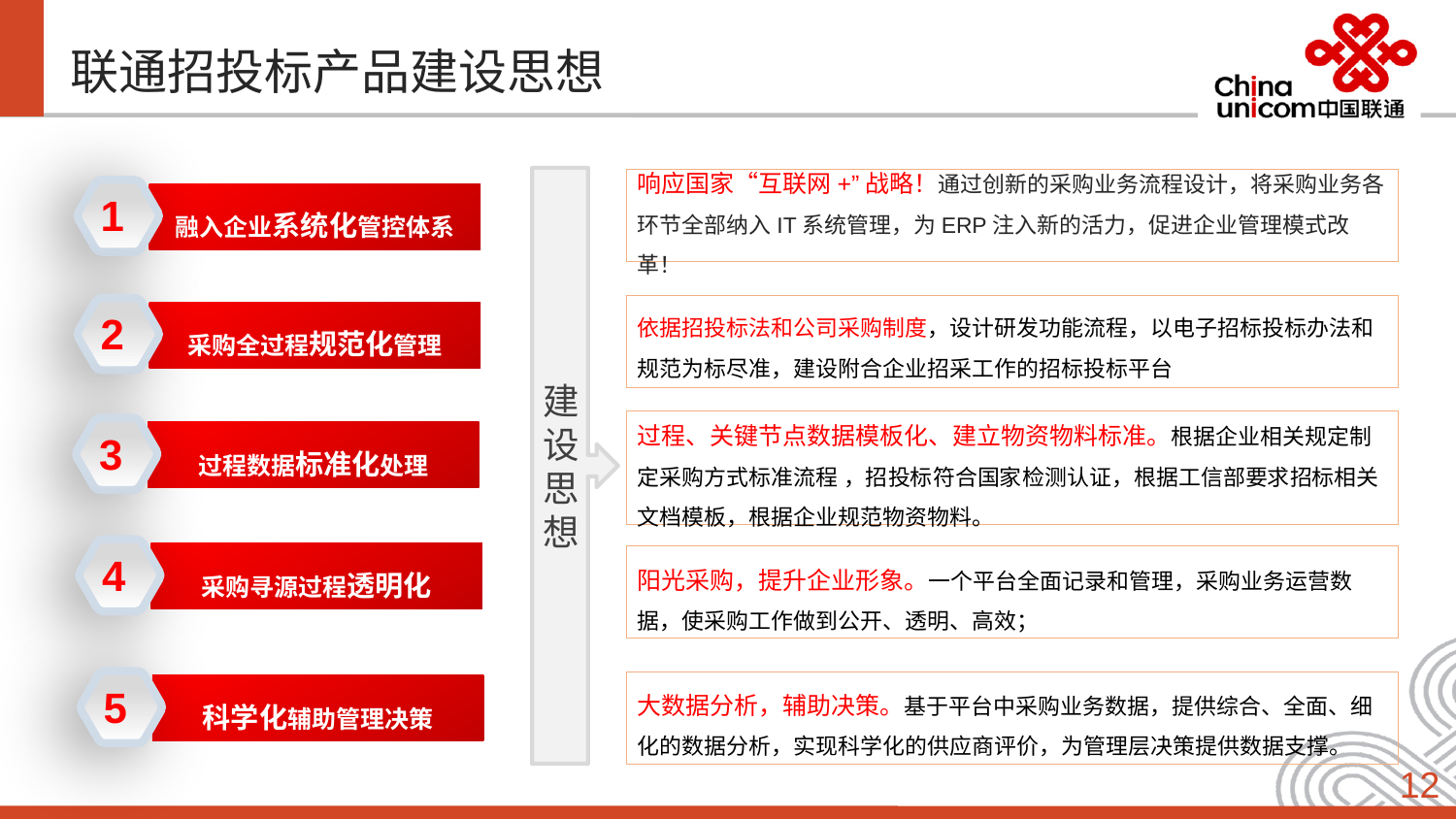

联通招投标产品建设思想
建设思想
响应国家“互联网+”战略！通过创新的采购业务流程设计，将采购业务各环节全部纳入IT系统管理，为ERP注入新的活力，促进企业管理模式改革！
依据招投标法和公司采购制度，设计研发功能流程，以电子招标投标办法和规范为标尽准，建设附合企业招采工作的招标投标平台
过程、关键节点数据模板化、建立物资物料标准。根据企业相关规定制定采购方式标准流程 ，招投标符合国家检测认证，根据工信部要求招标相关文档模板，根据企业规范物资物料。
阳光采购，提升企业形象。一个平台全面记录和管理，采购业务运营数据，使采购工作做到公开、透明、高效；
大数据分析，辅助决策。基于平台中采购业务数据，提供综合、全面、细化的数据分析，实现科学化的供应商评价，为管理层决策提供数据支撑。

融入企业系统化管控体系
1

采购全过程规范化管理
2

过程数据标准化处理
3

采购寻源过程透明化
4

科学化辅助管理决策
5
12